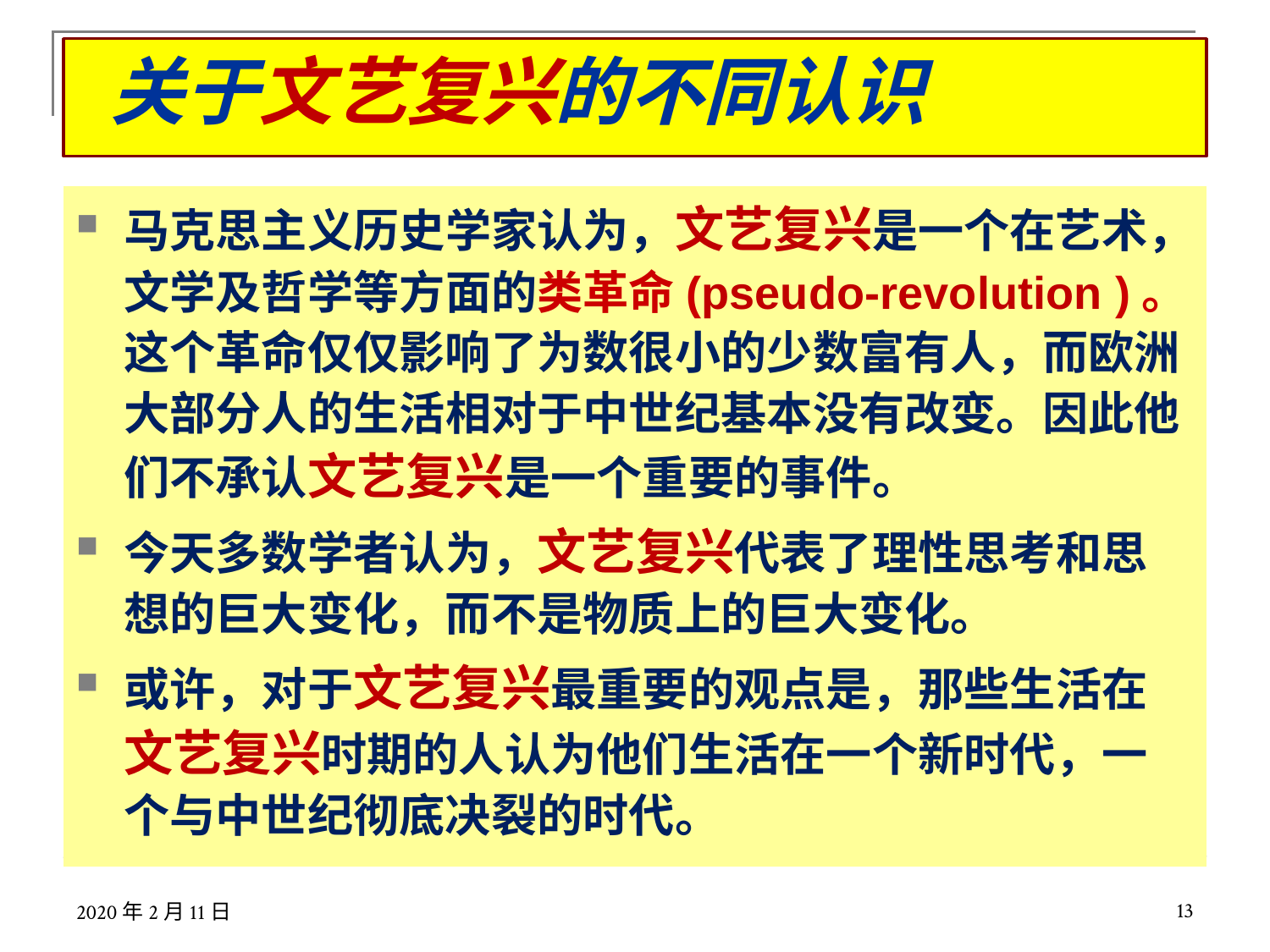

# 关于文艺复兴的不同认识
马克思主义历史学家认为，文艺复兴是一个在艺术，文学及哲学等方面的类革命(pseudo-revolution )。这个革命仅仅影响了为数很小的少数富有人，而欧洲大部分人的生活相对于中世纪基本没有改变。因此他们不承认文艺复兴是一个重要的事件。
今天多数学者认为，文艺复兴代表了理性思考和思想的巨大变化，而不是物质上的巨大变化。
或许，对于文艺复兴最重要的观点是，那些生活在文艺复兴时期的人认为他们生活在一个新时代，一个与中世纪彻底决裂的时代。
2020年2月11日
13